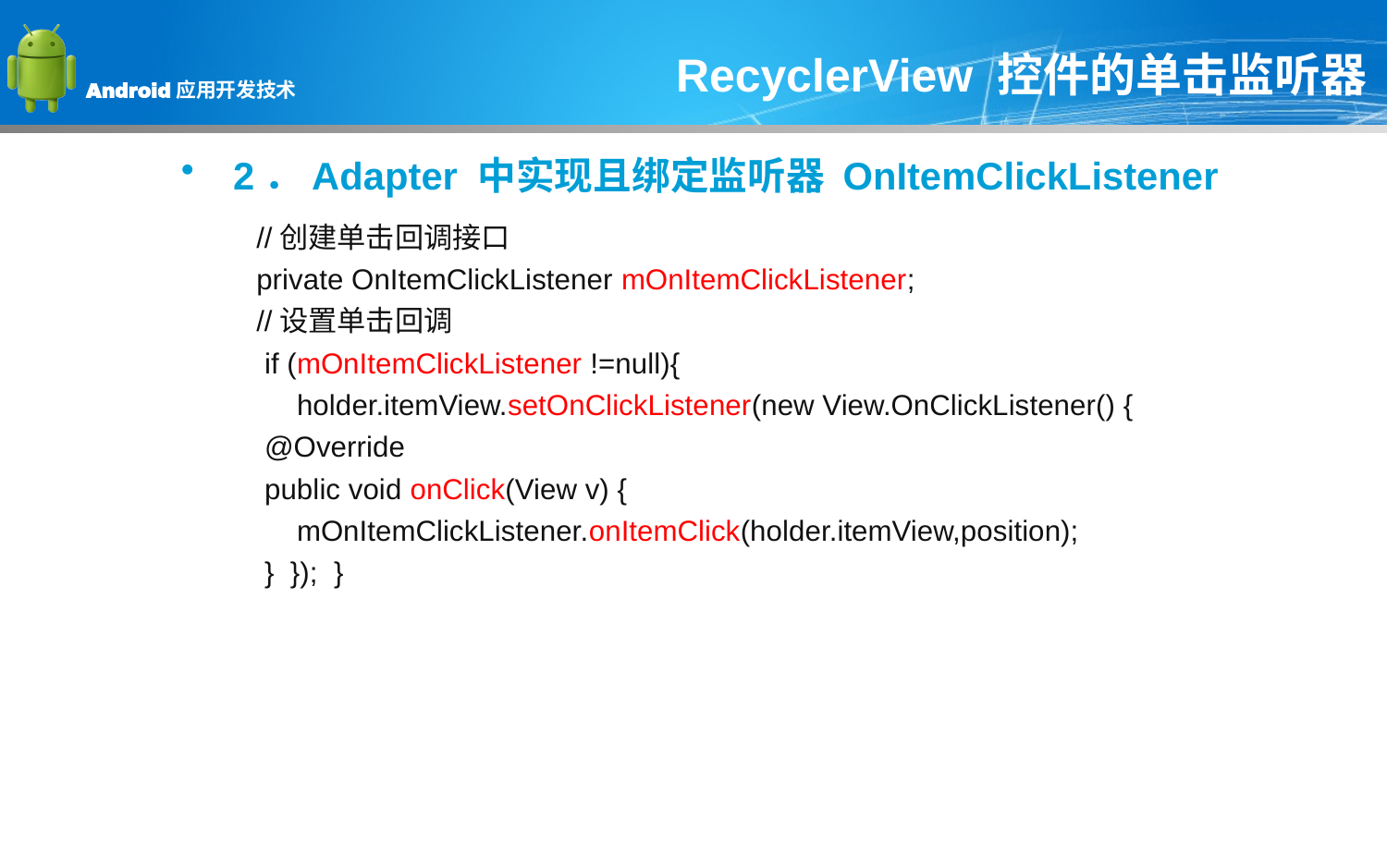

RecyclerView 控件的单击监听器
2．Adapter 中实现且绑定监听器 OnItemClickListener
//创建单击回调接口
private OnItemClickListener mOnItemClickListener;
//设置单击回调
 if (mOnItemClickListener !=null){
     holder.itemView.setOnClickListener(new View.OnClickListener() {
 @Override
 public void onClick(View v) {
     mOnItemClickListener.onItemClick(holder.itemView,position);
 }  });  }